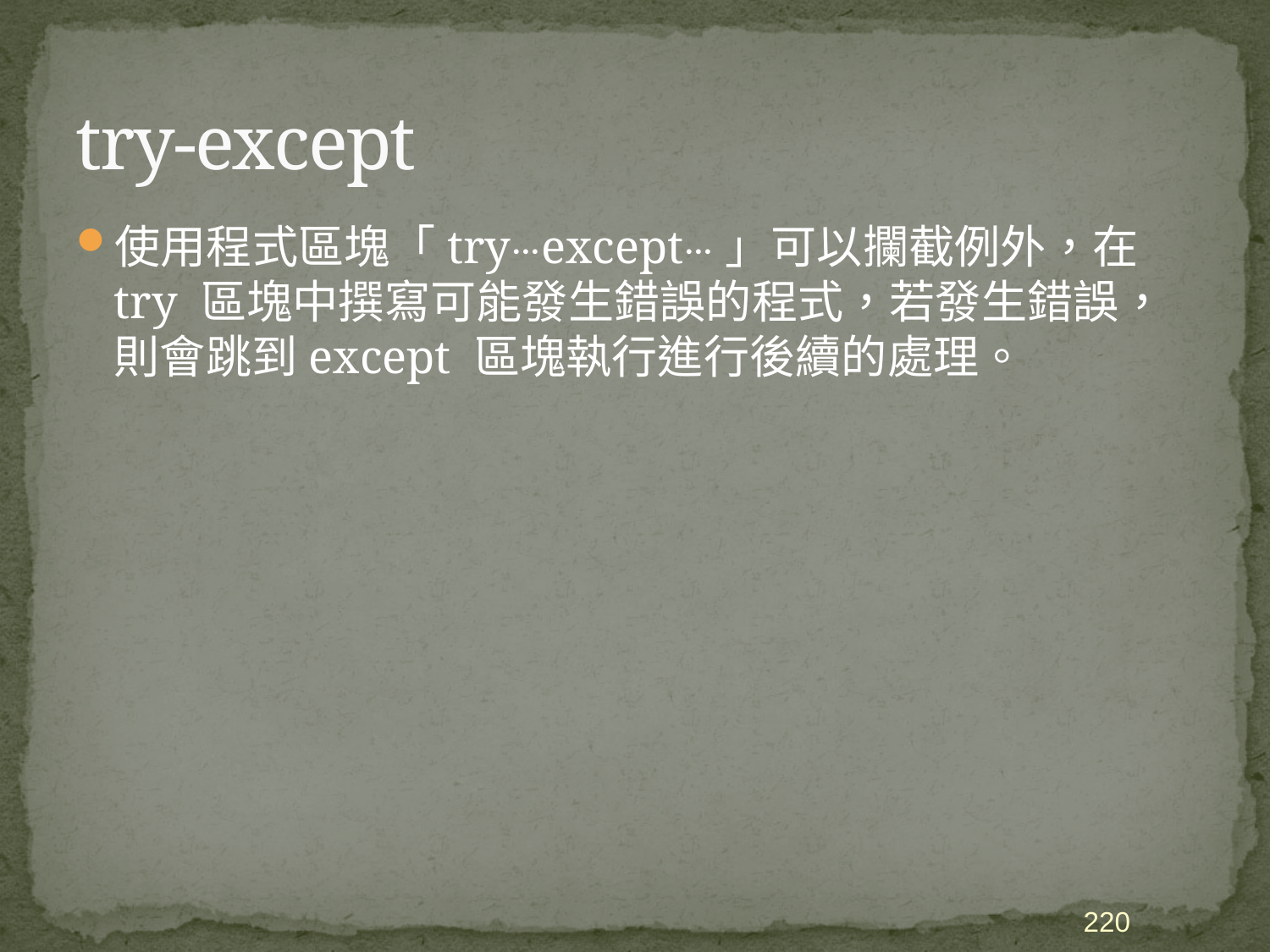

# try-except
使用程式區塊「try⋯except⋯」可以攔截例外，在try 區塊中撰寫可能發生錯誤的程式，若發生錯誤，則會跳到except 區塊執行進行後續的處理。
220